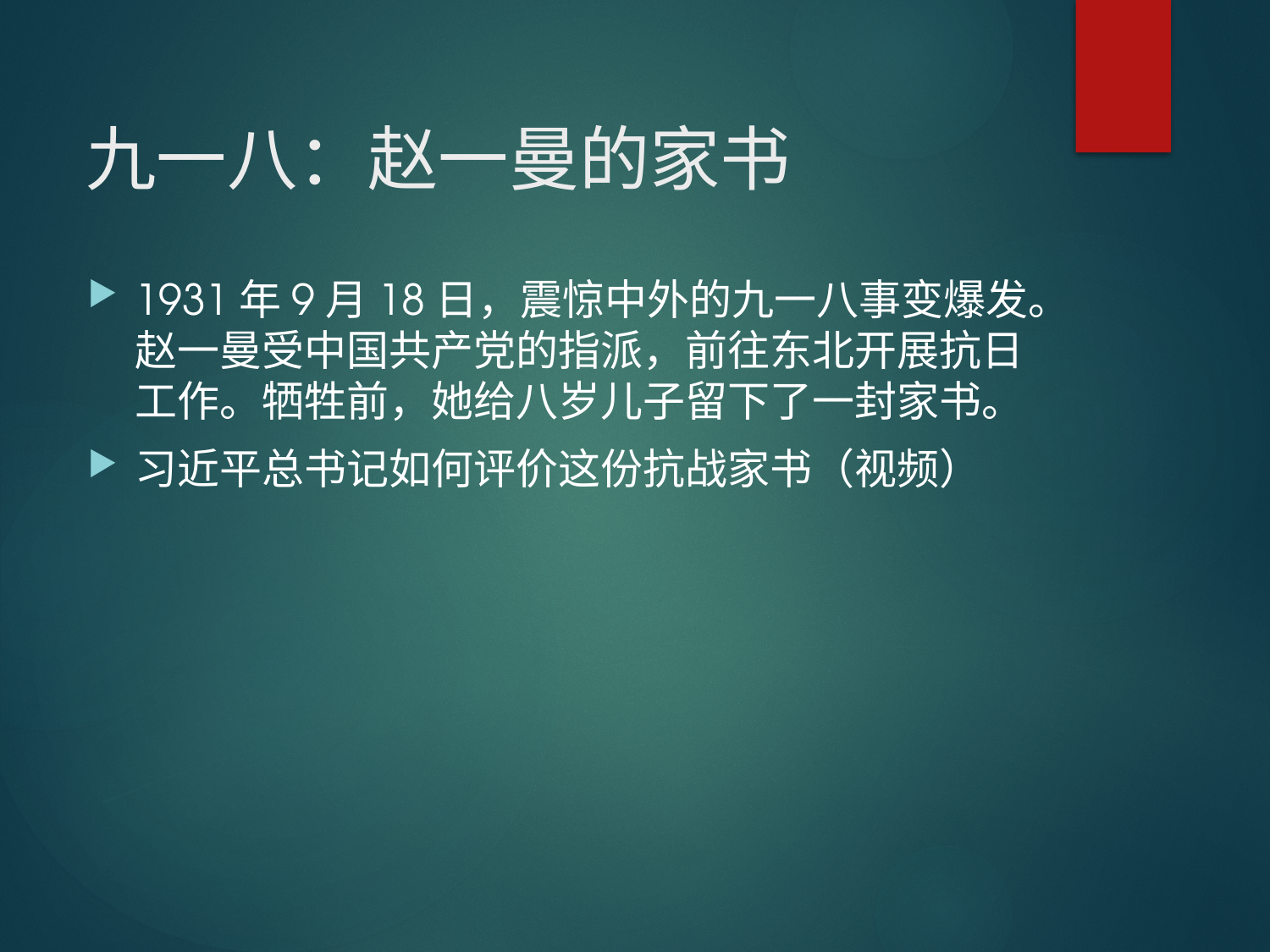

# 九一八：赵一曼的家书
1931年9月18日，震惊中外的九一八事变爆发。赵一曼受中国共产党的指派，前往东北开展抗日工作。牺牲前，她给八岁儿子留下了一封家书。
习近平总书记如何评价这份抗战家书（视频）